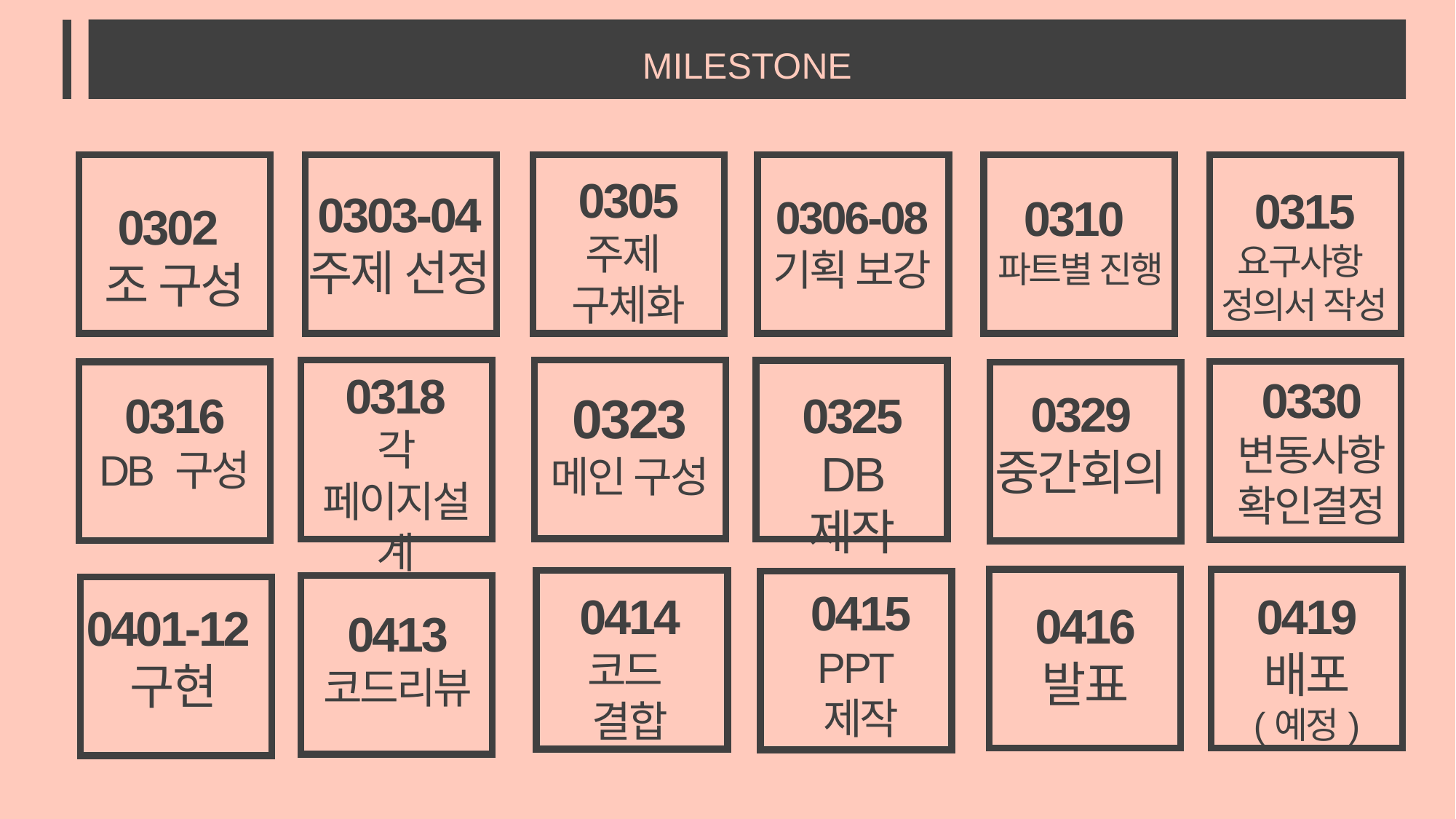

MILESTONE

0305
주제
구체화
0315
요구사항
정의서 작성
0303-04
주제 선정
0310
파트별 진행
0306-08
기획 보강
0302
조 구성
0318
각 페이지설계

0330
변동사항
확인결정
0329
중간회의
0323
메인 구성
0325
DB 제작
0316
DB 구성

0415
PPT
제작
0414
코드
결합
0419
배포
(예정)
0416
발표
0401-12
구현
0413
코드리뷰